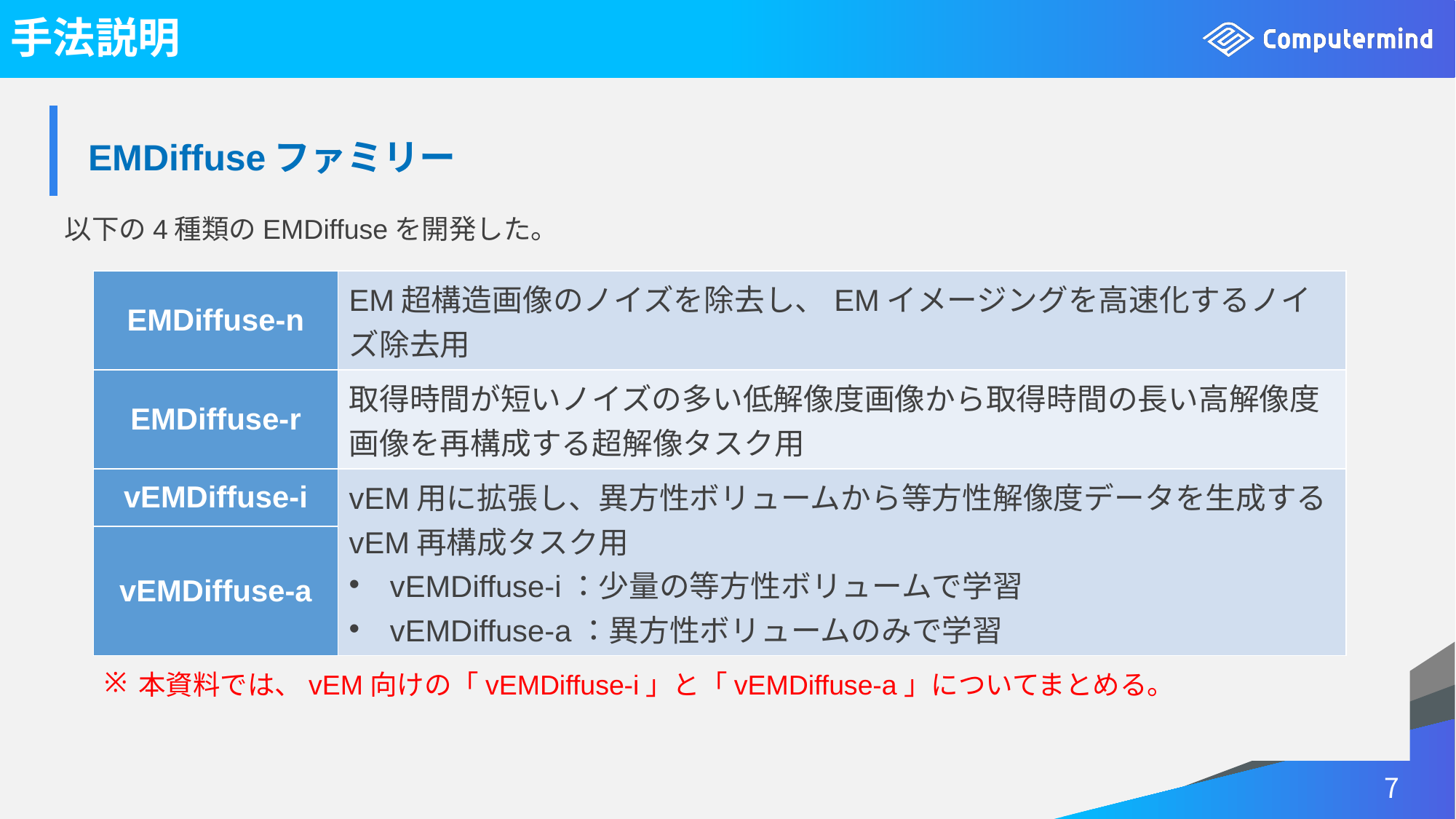

# 手法説明
| EMDiffuseファミリー |
| --- |
以下の4種類のEMDiffuseを開発した。
| EMDiffuse-n | EM超構造画像のノイズを除去し、EMイメージングを高速化するノイズ除去用 |
| --- | --- |
| EMDiffuse-r | 取得時間が短いノイズの多い低解像度画像から取得時間の長い高解像度画像を再構成する超解像タスク用 |
| vEMDiffuse-i | vEM用に拡張し、異方性ボリュームから等方性解像度データを生成するvEM再構成タスク用 vEMDiffuse-i：少量の等方性ボリュームで学習 vEMDiffuse-a：異方性ボリュームのみで学習 |
| vEMDiffuse-a |  |
本資料では、vEM向けの「vEMDiffuse-i」と「vEMDiffuse-a」についてまとめる。
7